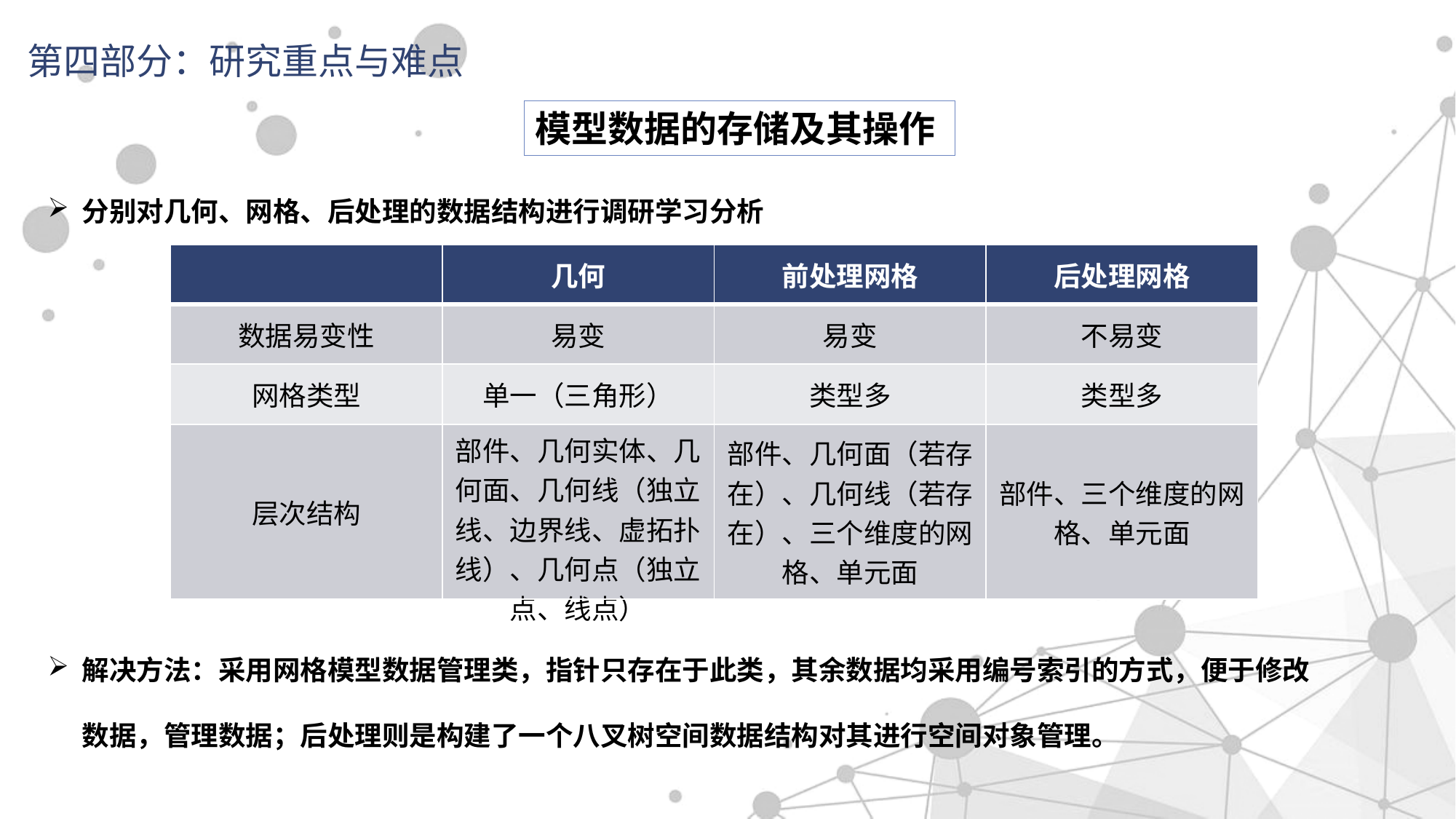

第四部分：研究重点与难点
模型数据的存储及其操作
分别对几何、网格、后处理的数据结构进行调研学习分析

解决方法：采用网格模型数据管理类，指针只存在于此类，其余数据均采用编号索引的方式，便于修改数据，管理数据；后处理则是构建了一个八叉树空间数据结构对其进行空间对象管理。
|  | 几何 | 前处理网格 | 后处理网格 |
| --- | --- | --- | --- |
| 数据易变性 | 易变 | 易变 | 不易变 |
| 网格类型 | 单一（三角形） | 类型多 | 类型多 |
| 层次结构 | 部件、几何实体、几何面、几何线（独立线、边界线、虚拓扑线）、几何点（独立点、线点） | 部件、几何面（若存在）、几何线（若存在）、三个维度的网格、单元面 | 部件、三个维度的网格、单元面 |